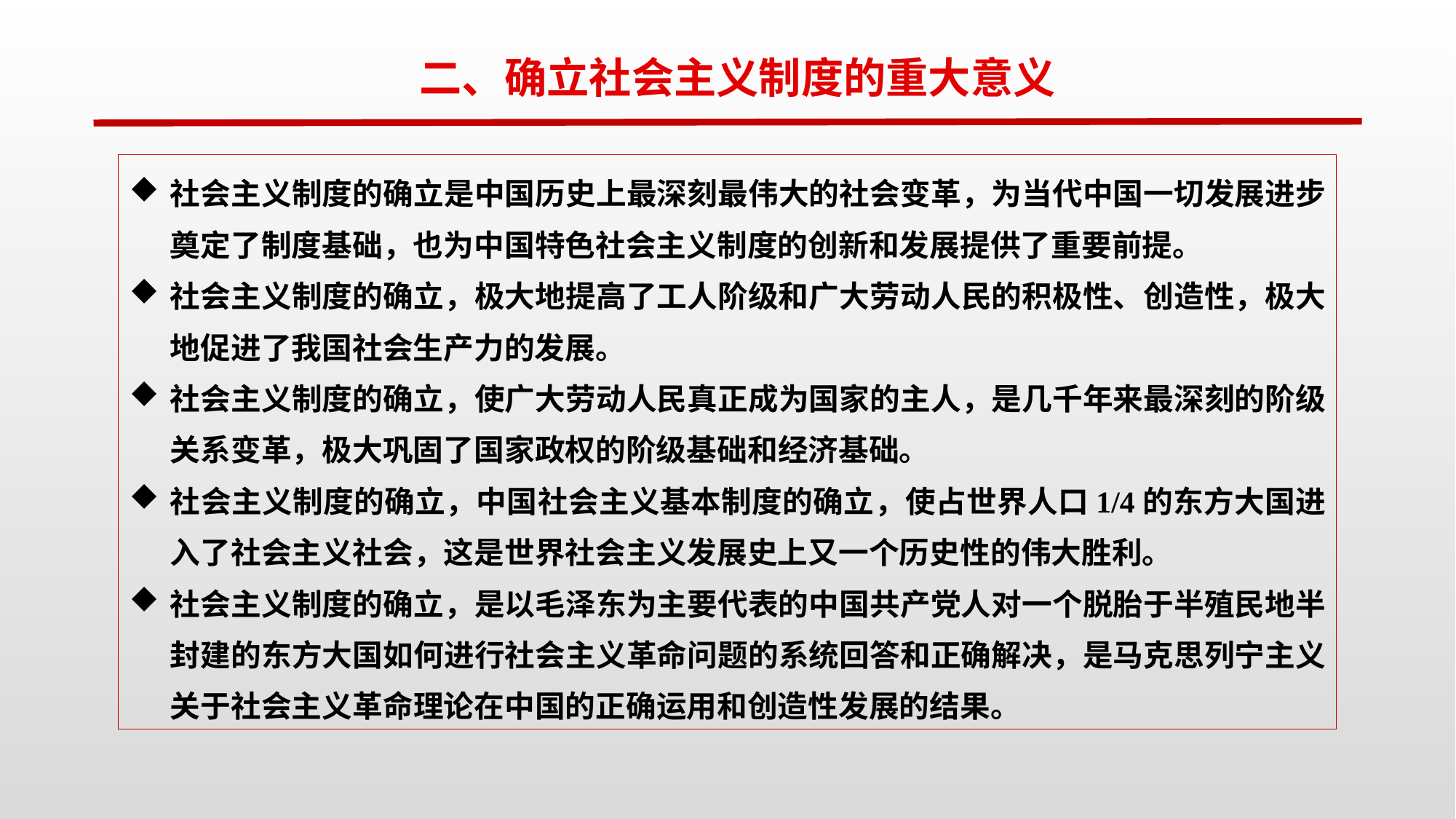

二、确立社会主义制度的重大意义
社会主义制度的确立是中国历史上最深刻最伟大的社会变革，为当代中国一切发展进步奠定了制度基础，也为中国特色社会主义制度的创新和发展提供了重要前提。
社会主义制度的确立，极大地提高了工人阶级和广大劳动人民的积极性、创造性，极大地促进了我国社会生产力的发展。
社会主义制度的确立，使广大劳动人民真正成为国家的主人，是几千年来最深刻的阶级关系变革，极大巩固了国家政权的阶级基础和经济基础。
社会主义制度的确立，中国社会主义基本制度的确立，使占世界人口1/4的东方大国进入了社会主义社会，这是世界社会主义发展史上又一个历史性的伟大胜利。
社会主义制度的确立，是以毛泽东为主要代表的中国共产党人对一个脱胎于半殖民地半封建的东方大国如何进行社会主义革命问题的系统回答和正确解决，是马克思列宁主义关于社会主义革命理论在中国的正确运用和创造性发展的结果。